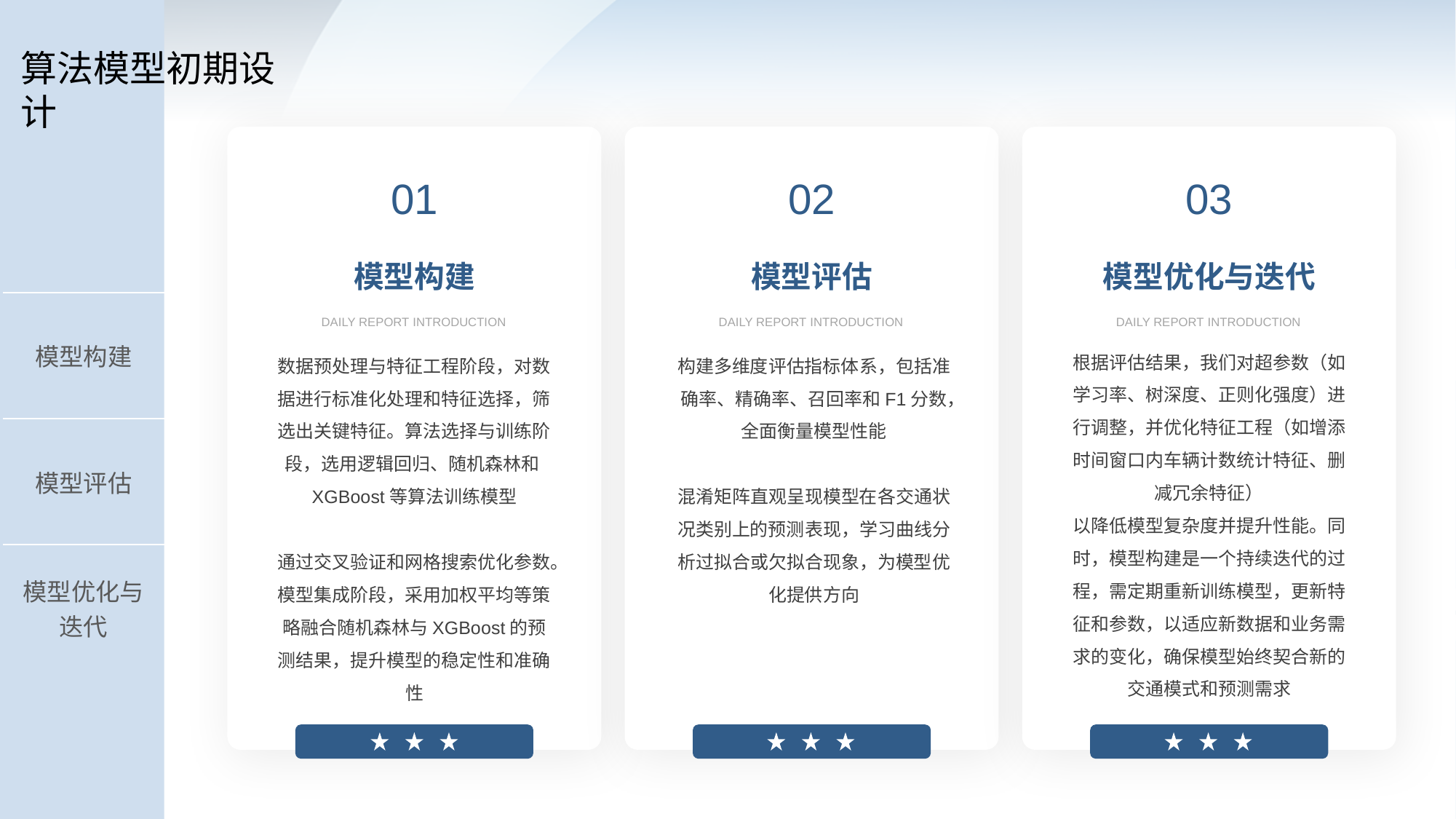

算法模型初期设计

01
02
03
模型构建
DAILY REPORT INTRODUCTION
数据预处理与特征工程阶段，对数据进行标准化处理和特征选择，筛选出关键特征。算法选择与训练阶段，选用逻辑回归、随机森林和XGBoost等算法训练模型

通过交叉验证和网格搜索优化参数。模型集成阶段，采用加权平均等策略融合随机森林与XGBoost的预测结果，提升模型的稳定性和准确性
模型评估
DAILY REPORT INTRODUCTION
构建多维度评估指标体系，包括准确率、精确率、召回率和F1分数，全面衡量模型性能

混淆矩阵直观呈现模型在各交通状况类别上的预测表现，学习曲线分析过拟合或欠拟合现象，为模型优化提供方向
模型优化与迭代
DAILY REPORT INTRODUCTION
根据评估结果，我们对超参数（如学习率、树深度、正则化强度）进行调整，并优化特征工程（如增添时间窗口内车辆计数统计特征、删减冗余特征）
以降低模型复杂度并提升性能。同时，模型构建是一个持续迭代的过程，需定期重新训练模型，更新特征和参数，以适应新数据和业务需求的变化，确保模型始终契合新的交通模式和预测需求

|  |
| --- |
| 模型构建 |
| 模型评估 |
| 模型优化与迭代 |